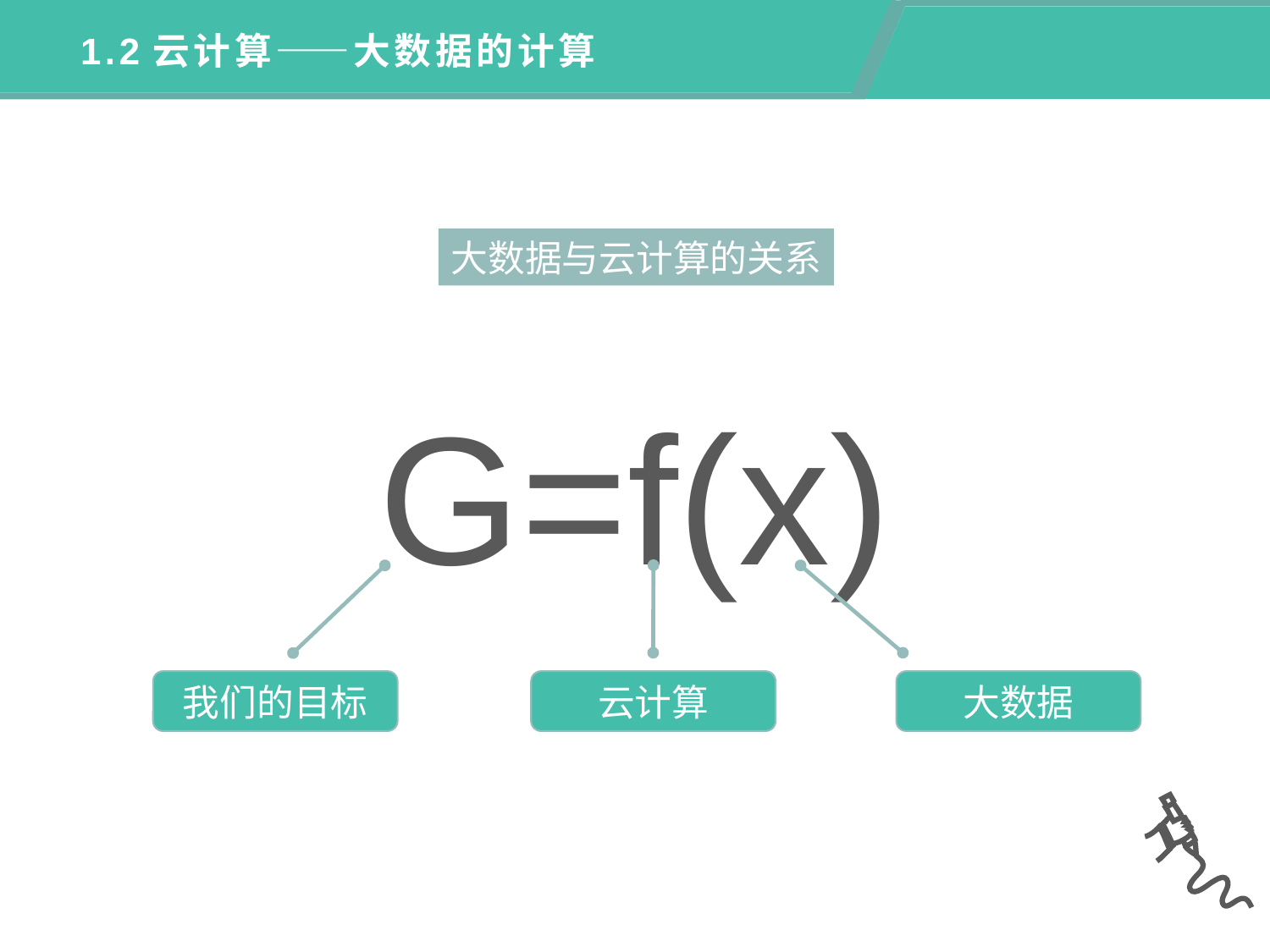

1.2云计算——大数据的计算

大数据与云计算的关系
G=f(x)
我们的目标
云计算
大数据

11